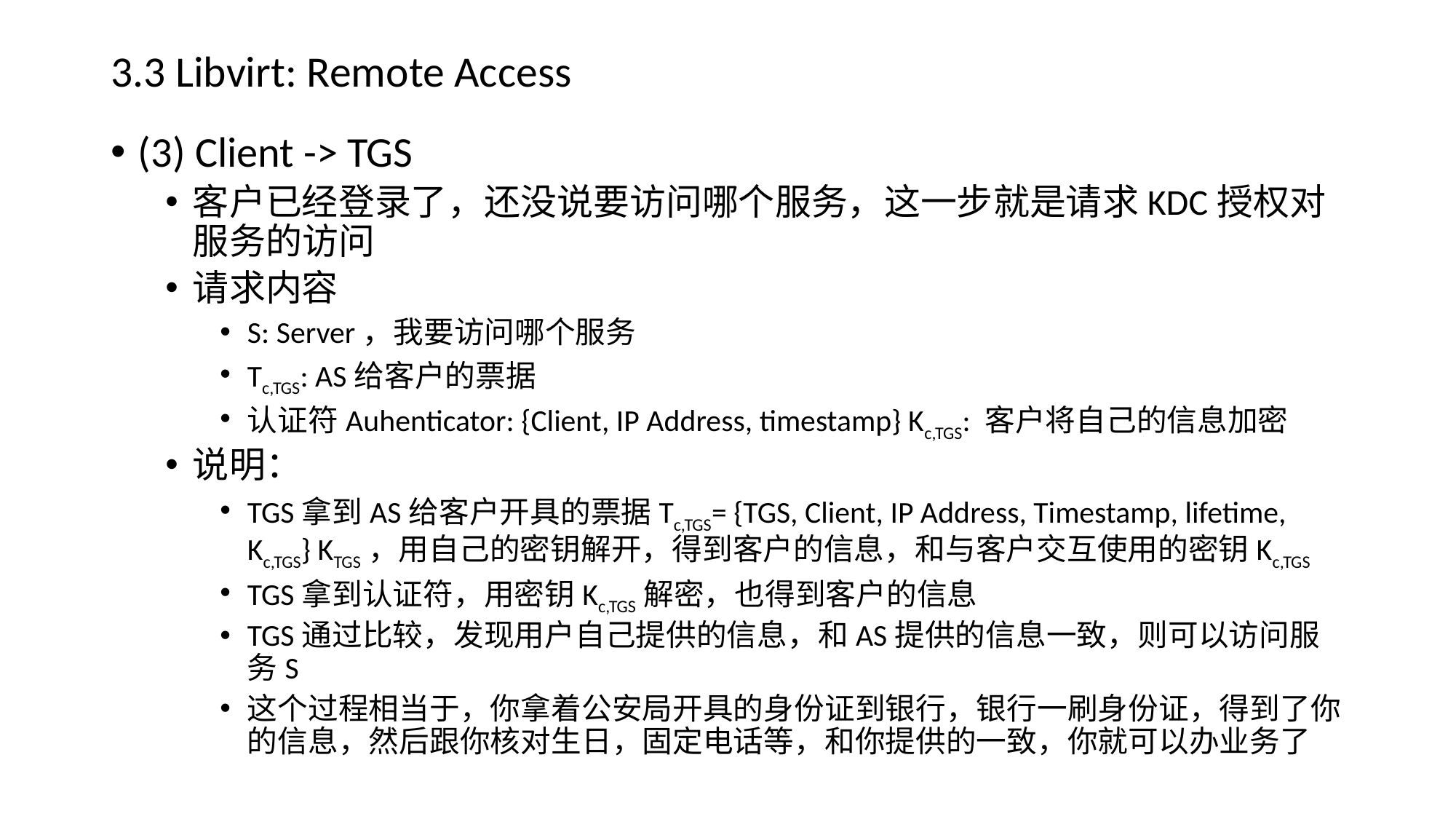

# 3.3 Libvirt: Remote Access
(3) Client -> TGS
客户已经登录了，还没说要访问哪个服务，这一步就是请求KDC授权对服务的访问
请求内容
S: Server，我要访问哪个服务
Tc,TGS: AS给客户的票据
认证符Auhenticator: {Client, IP Address, timestamp} Kc,TGS: 客户将自己的信息加密
说明：
TGS拿到AS给客户开具的票据Tc,TGS= {TGS, Client, IP Address, Timestamp, lifetime, Kc,TGS} KTGS，用自己的密钥解开，得到客户的信息，和与客户交互使用的密钥Kc,TGS
TGS拿到认证符，用密钥Kc,TGS解密，也得到客户的信息
TGS通过比较，发现用户自己提供的信息，和AS提供的信息一致，则可以访问服务S
这个过程相当于，你拿着公安局开具的身份证到银行，银行一刷身份证，得到了你的信息，然后跟你核对生日，固定电话等，和你提供的一致，你就可以办业务了